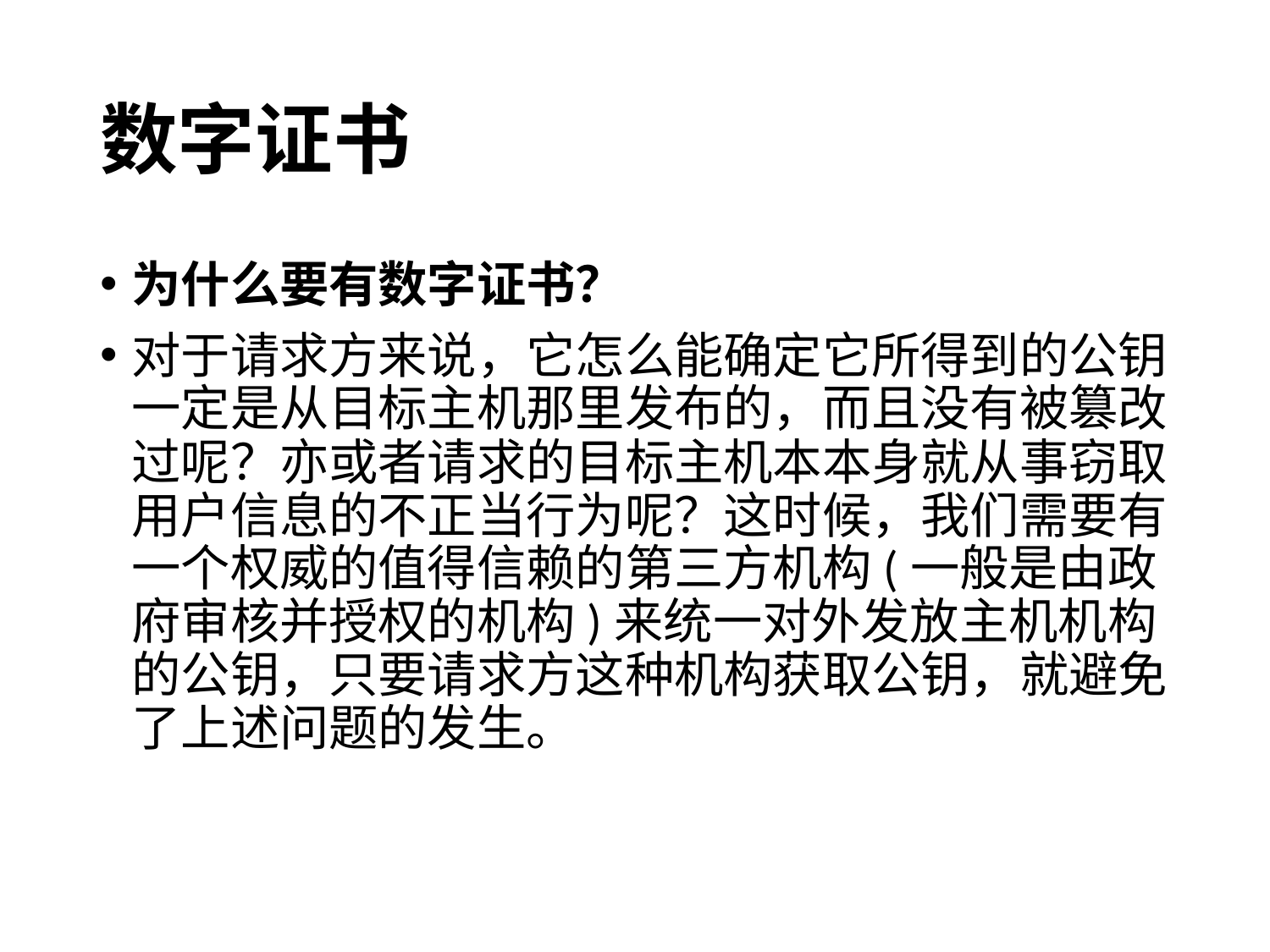

# 数字证书
为什么要有数字证书？
对于请求方来说，它怎么能确定它所得到的公钥一定是从目标主机那里发布的，而且没有被篡改过呢？亦或者请求的目标主机本本身就从事窃取用户信息的不正当行为呢？这时候，我们需要有一个权威的值得信赖的第三方机构(一般是由政府审核并授权的机构)来统一对外发放主机机构的公钥，只要请求方这种机构获取公钥，就避免了上述问题的发生。